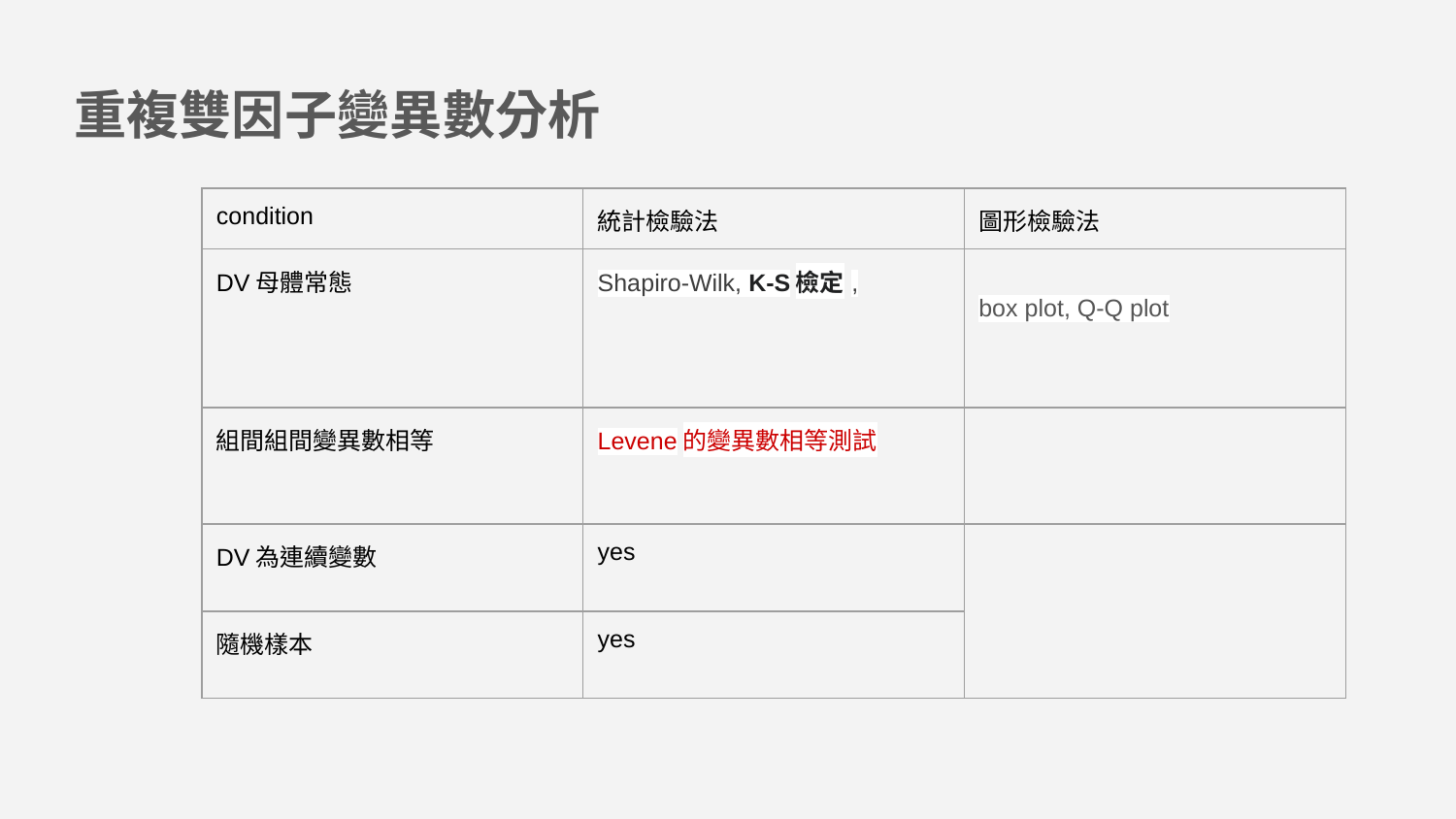

重複雙因子變異數分析

| condition | 統計檢驗法 | 圖形檢驗法 |
| --- | --- | --- |
| DV母體常態 | Shapiro-Wilk, K-S檢定, | box plot, Q-Q plot |
| 組間組間變異數相等 | Levene的變異數相等測試 |  |
| DV為連續變數 | yes |  |
| 隨機樣本 | yes |  |